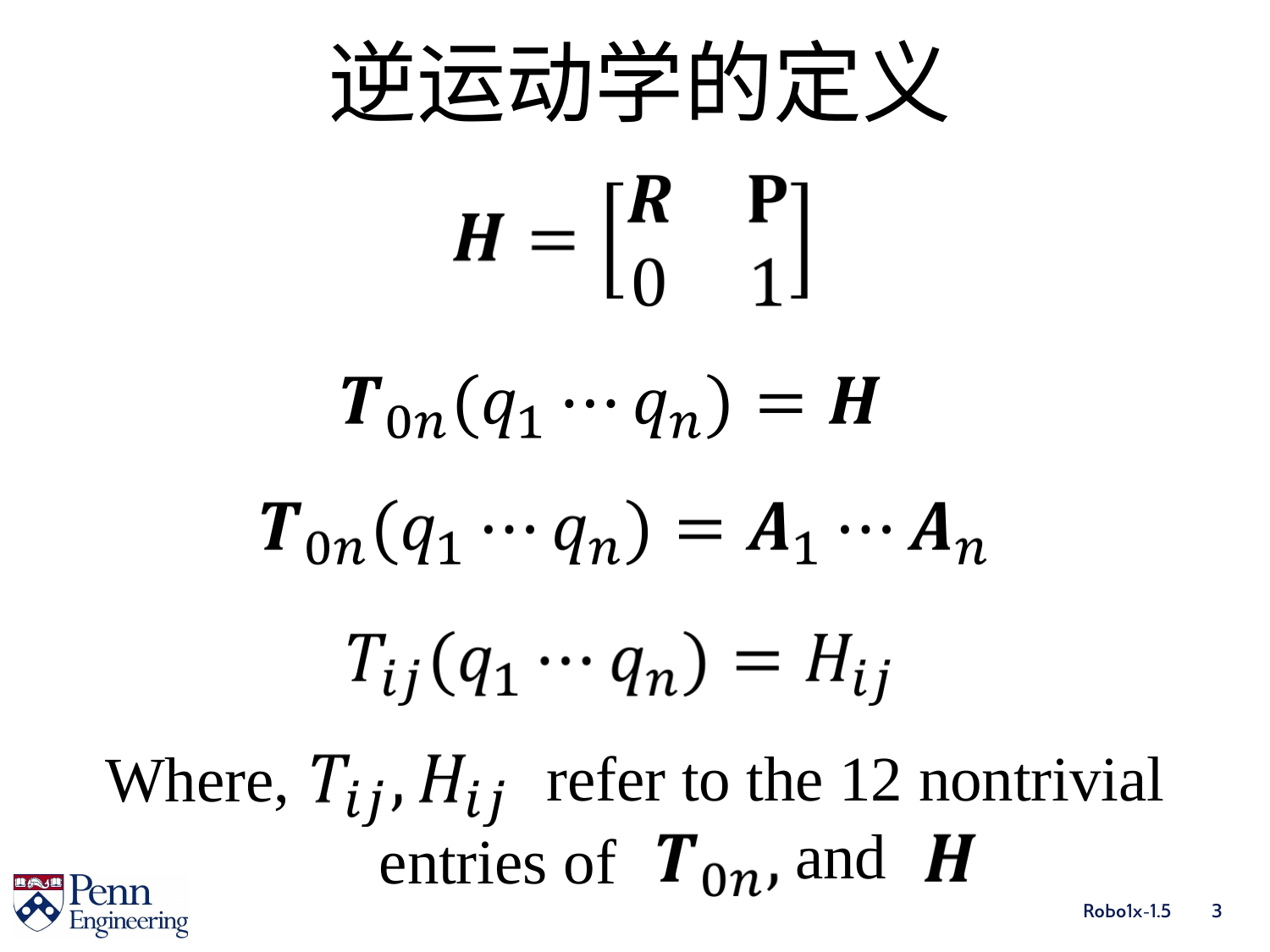

# 逆运动学的定义

refer to the 12 nontrivial
Where,

and
entries of
Robo1x-1.5
3